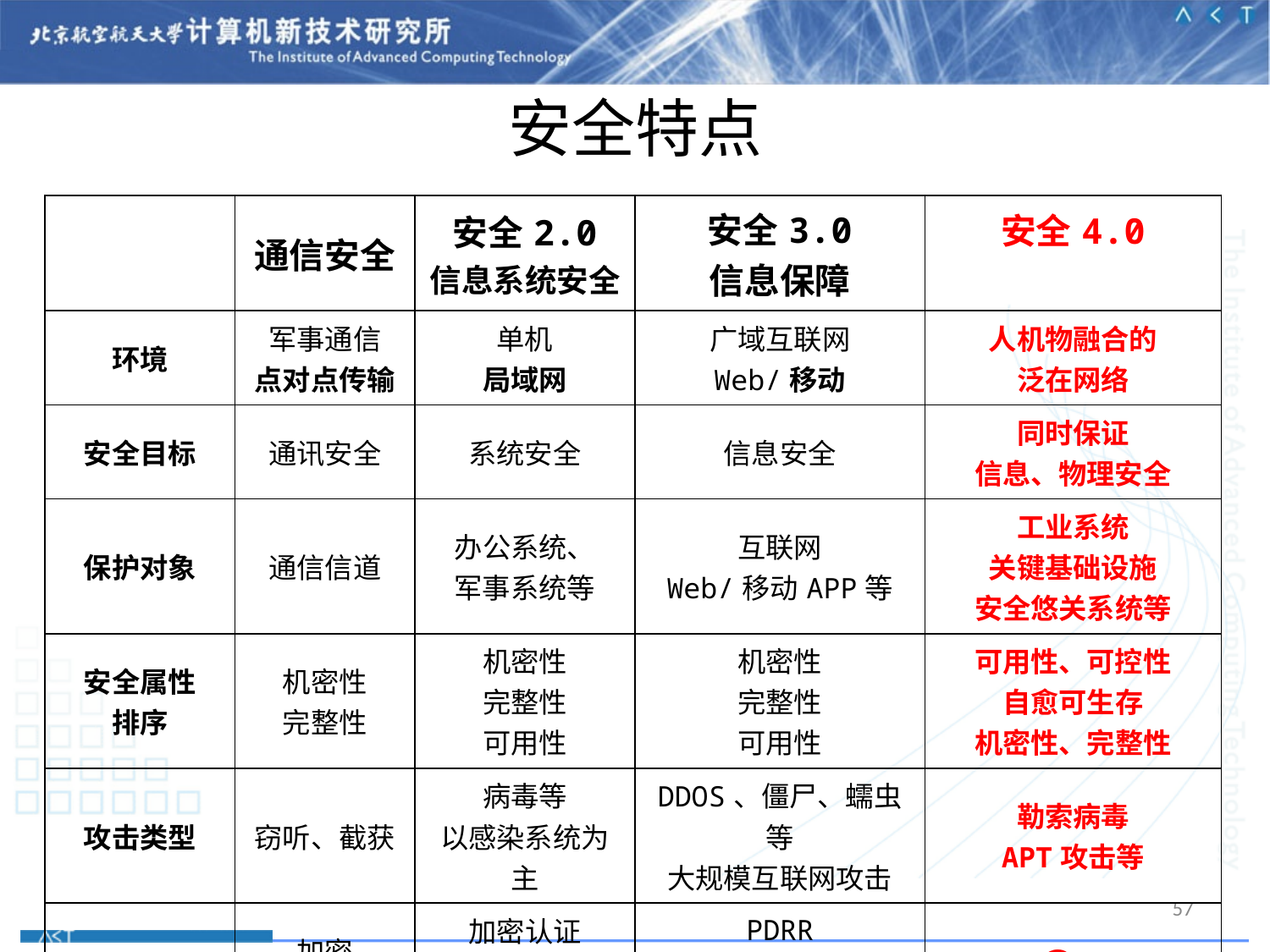

# 安全特点
|  | 通信安全 | 安全2.0 信息系统安全 | 安全3.0 信息保障 | 安全4.0 |
| --- | --- | --- | --- | --- |
| 环境 | 军事通信 点对点传输 | 单机 局域网 | 广域互联网 Web/移动 | 人机物融合的 泛在网络 |
| 安全目标 | 通讯安全 | 系统安全 | 信息安全 | 同时保证 信息、物理安全 |
| 保护对象 | 通信信道 | 办公系统、 军事系统等 | 互联网 Web/移动APP等 | 工业系统 关键基础设施 安全悠关系统等 |
| 安全属性 排序 | 机密性 完整性 | 机密性 完整性 可用性 | 机密性 完整性 可用性 | 可用性、可控性 自愈可生存 机密性、完整性 |
| 攻击类型 | 窃听、截获 | 病毒等 以感染系统为主 | DDOS、僵尸、蠕虫等 大规模互联网攻击 | 勒索病毒 APT攻击等 |
| 技术体系 | 加密 认证 | 加密认证 隔离防护 病毒检测 | PDRR 防护、检测、响应、恢复 | ？ |
57